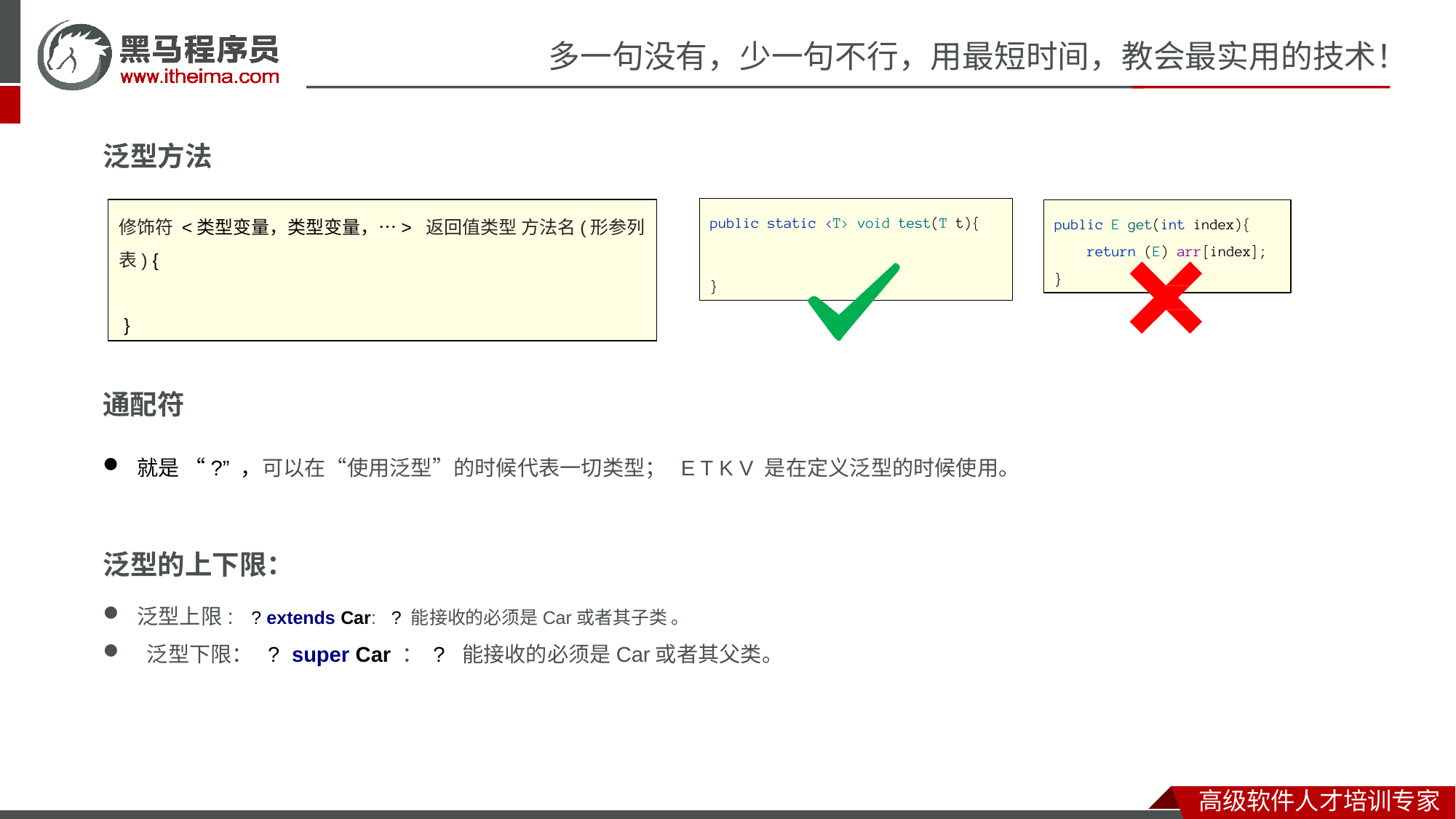

泛型方法
修饰符 <类型变量，类型变量，…>  返回值类型 方法名(形参列表) {

 }
public static <T> void test(T t){
}
public E get(int index){
    return (E) arr[index];
}

通配符
就是 “?” ，可以在“使用泛型”的时候代表一切类型；  E T K V 是在定义泛型的时候使用。
泛型的上下限：
泛型上限:   ? extends Car:   ? 能接收的必须是Car或者其子类 。
 泛型下限：  ?  super Car ： ?  能接收的必须是Car或者其父类。